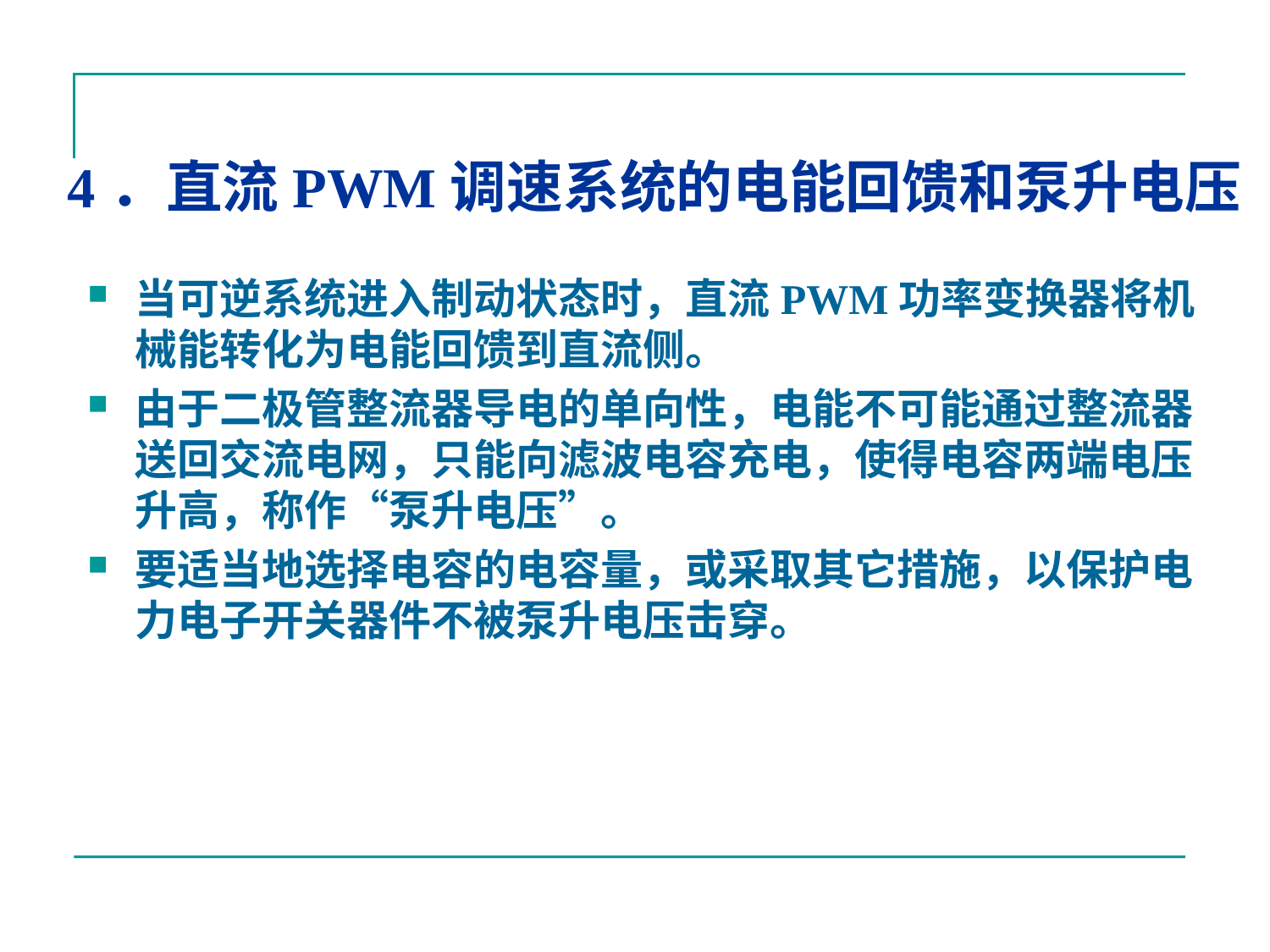

# 4．直流PWM调速系统的电能回馈和泵升电压
当可逆系统进入制动状态时，直流PWM功率变换器将机械能转化为电能回馈到直流侧。
由于二极管整流器导电的单向性，电能不可能通过整流器送回交流电网，只能向滤波电容充电，使得电容两端电压升高，称作“泵升电压”。
要适当地选择电容的电容量，或采取其它措施，以保护电力电子开关器件不被泵升电压击穿。